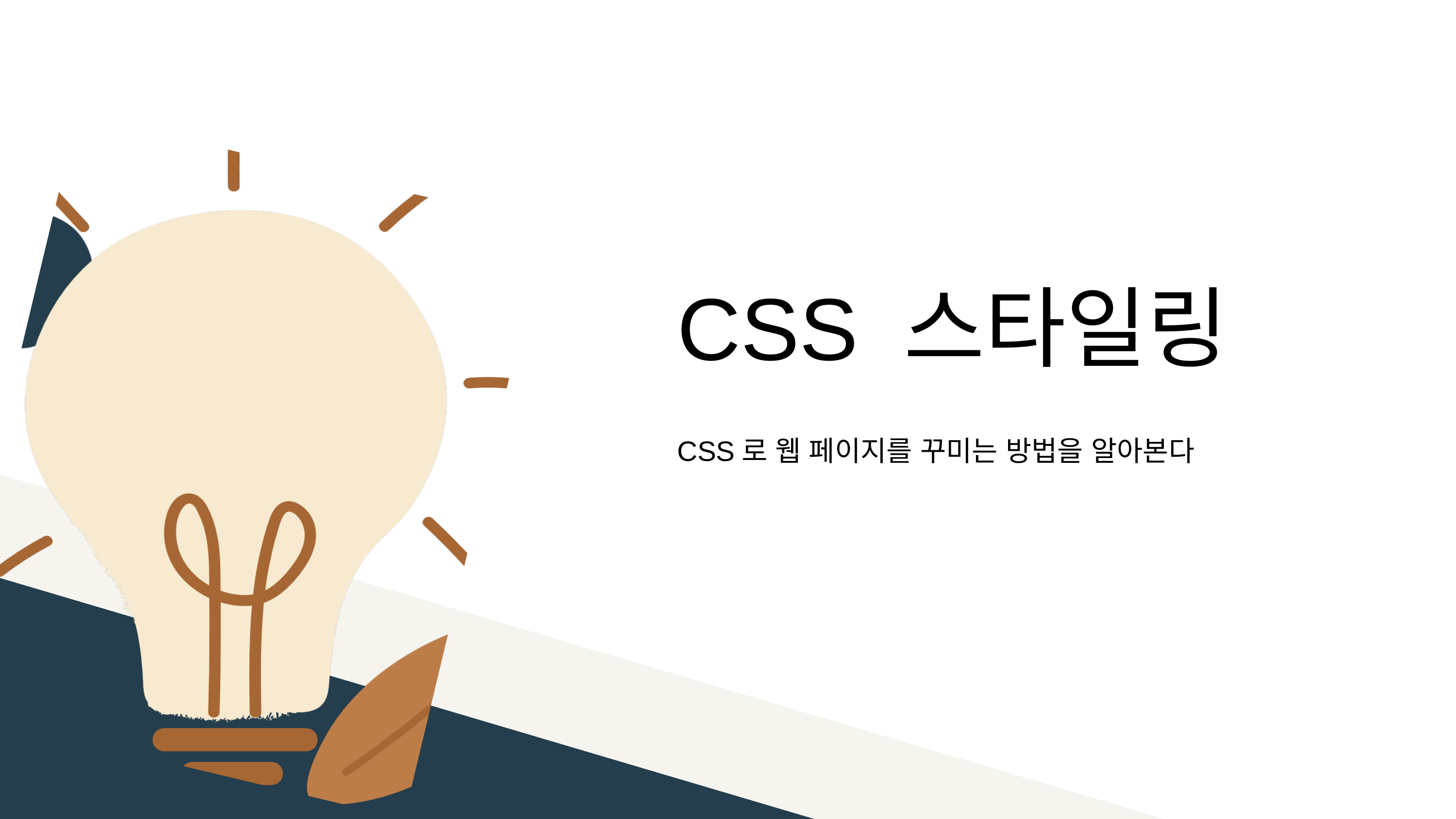

CSS 스타일링
CSS로 웹 페이지를 꾸미는 방법을 알아본다